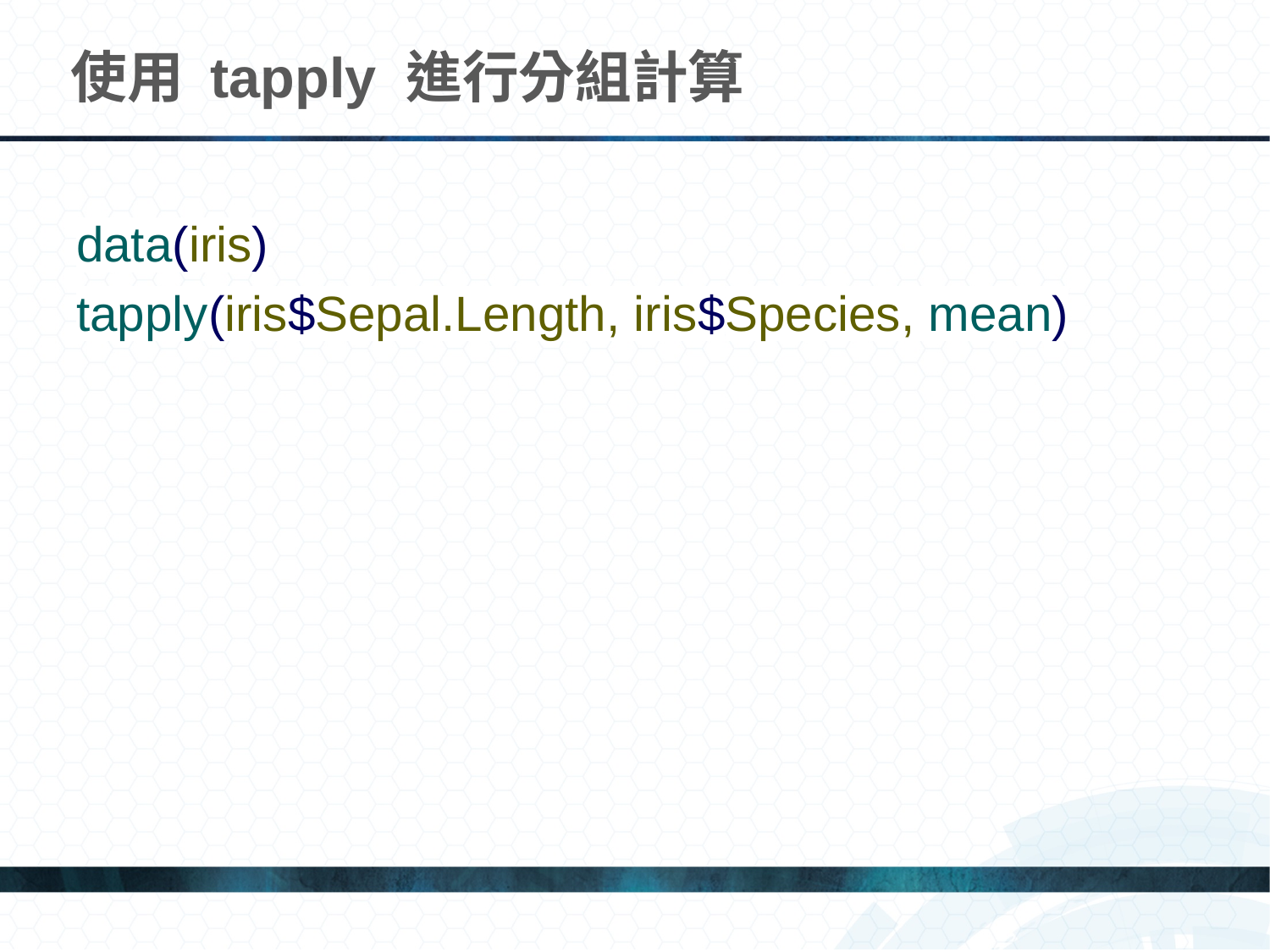

# 使用 tapply 進行分組計算
data(iris)
tapply(iris$Sepal.Length, iris$Species, mean)